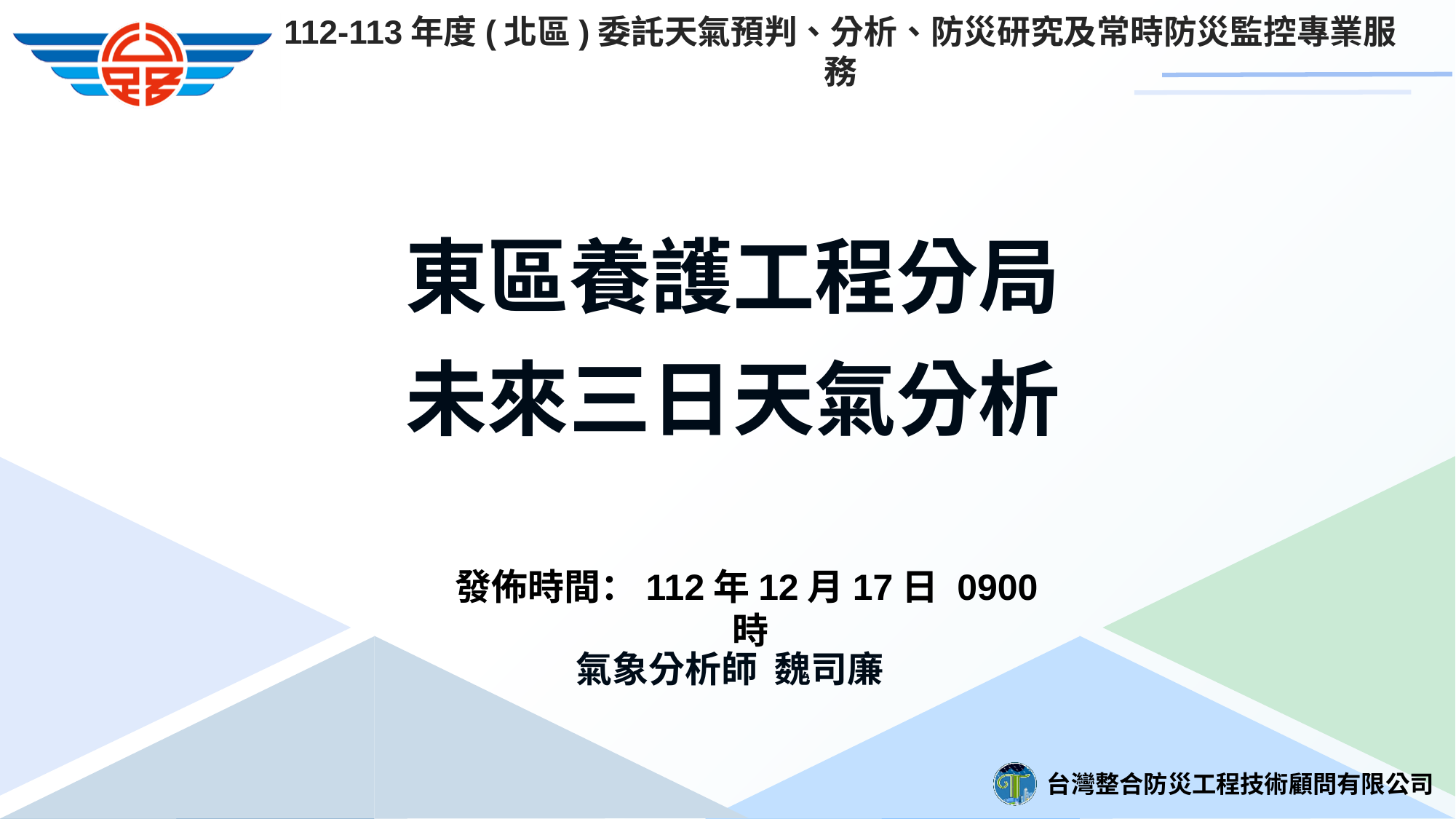

東區養護工程分局
未來三日天氣分析
發佈時間：112年12月17日 0900時

氣象分析師  魏司廉